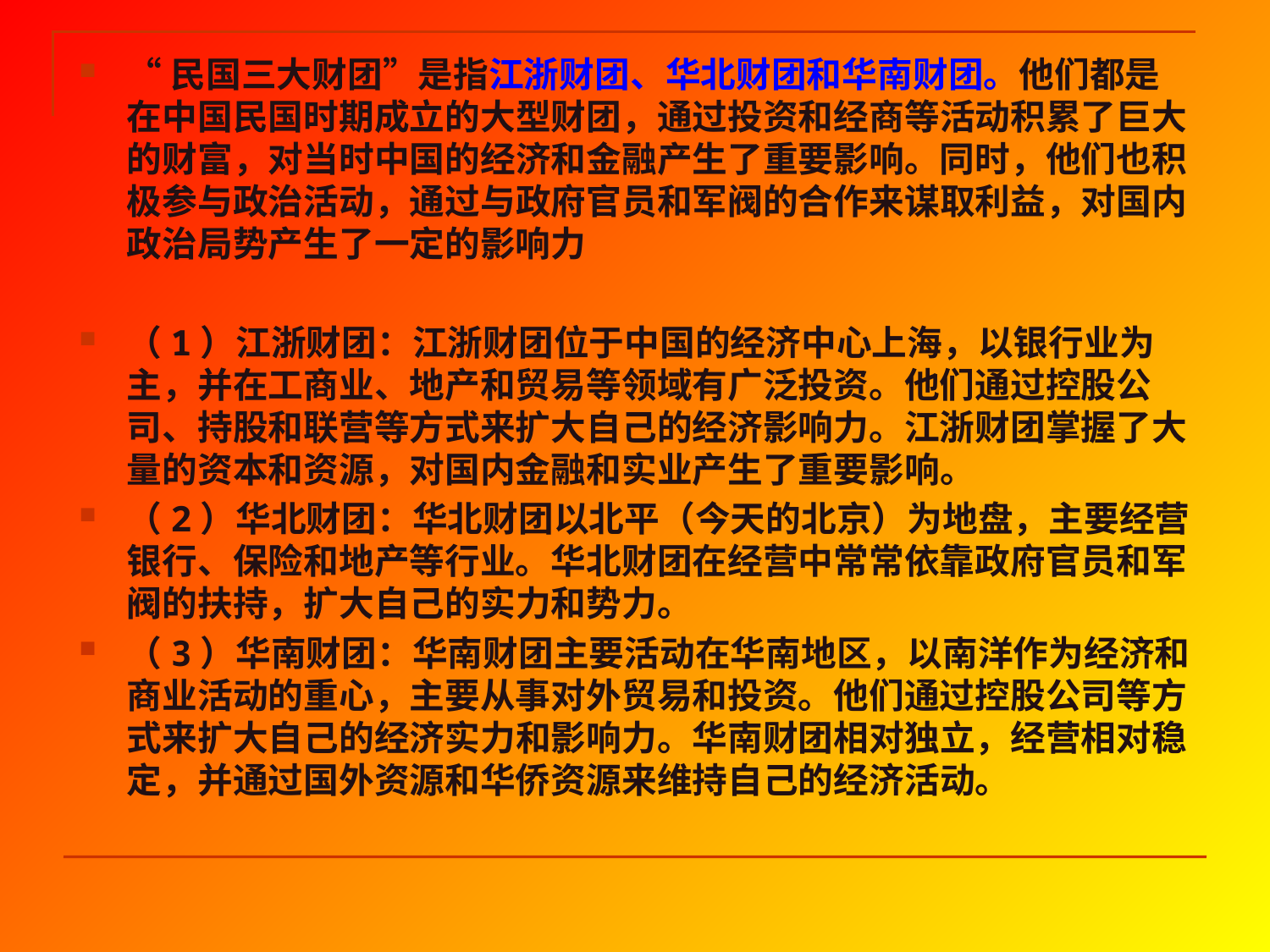

“民国三大财团”是指江浙财团、华北财团和华南财团。他们都是在中国民国时期成立的大型财团，通过投资和经商等活动积累了巨大的财富，对当时中国的经济和金融产生了重要影响。同时，他们也积极参与政治活动，通过与政府官员和军阀的合作来谋取利益，对国内政治局势产生了一定的影响力

（1）江浙财团：江浙财团位于中国的经济中心上海，以银行业为主，并在工商业、地产和贸易等领域有广泛投资。他们通过控股公司、持股和联营等方式来扩大自己的经济影响力。江浙财团掌握了大量的资本和资源，对国内金融和实业产生了重要影响。
（2）华北财团：华北财团以北平（今天的北京）为地盘，主要经营银行、保险和地产等行业。华北财团在经营中常常依靠政府官员和军阀的扶持，扩大自己的实力和势力。
（3）华南财团：华南财团主要活动在华南地区，以南洋作为经济和商业活动的重心，主要从事对外贸易和投资。他们通过控股公司等方式来扩大自己的经济实力和影响力。华南财团相对独立，经营相对稳定，并通过国外资源和华侨资源来维持自己的经济活动。